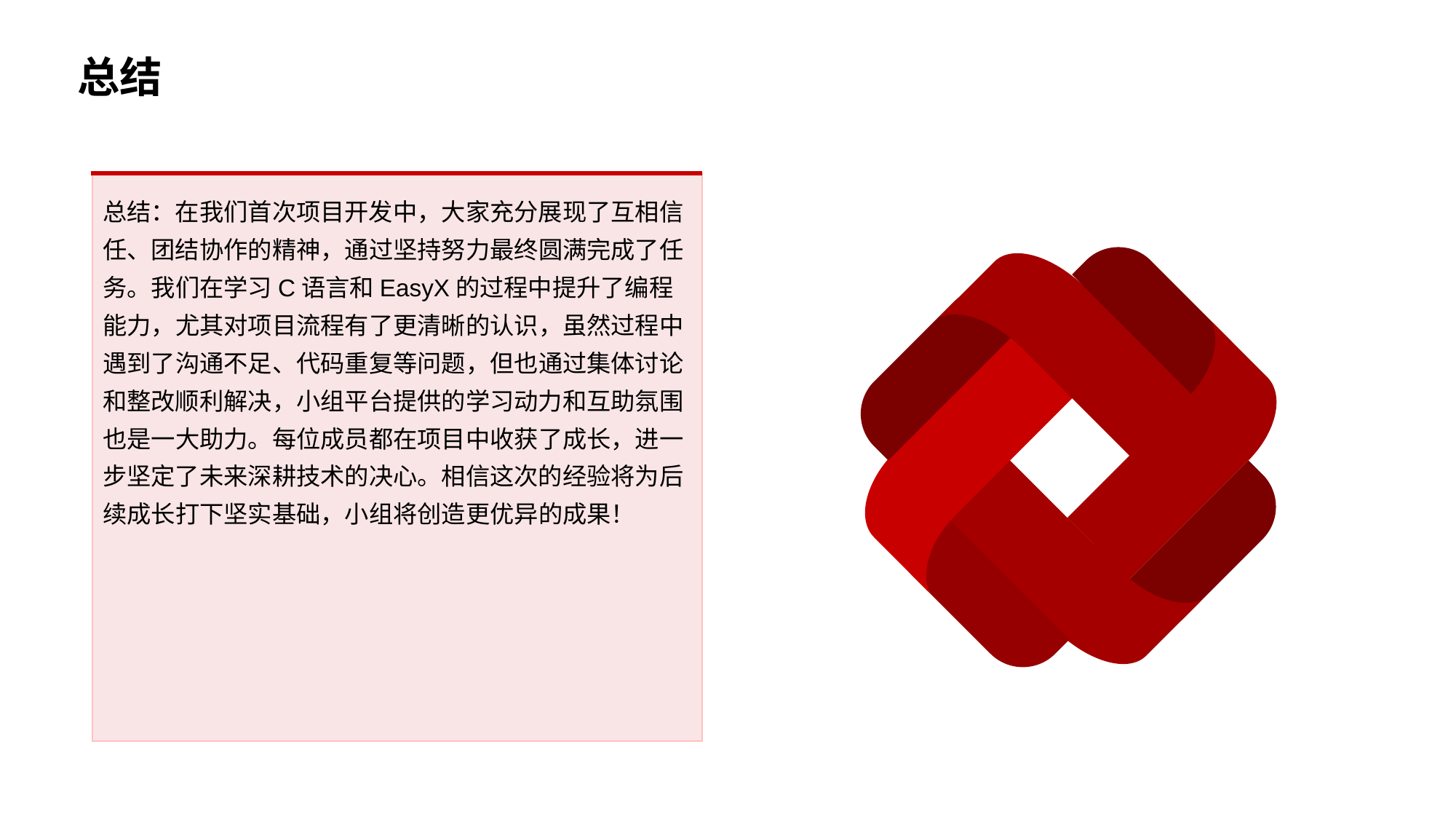

总结

总结：在我们首次项目开发中，大家充分展现了互相信任、团结协作的精神，通过坚持努力最终圆满完成了任务。我们在学习C语言和EasyX的过程中提升了编程能力，尤其对项目流程有了更清晰的认识，虽然过程中遇到了沟通不足、代码重复等问题，但也通过集体讨论和整改顺利解决，小组平台提供的学习动力和互助氛围也是一大助力。每位成员都在项目中收获了成长，进一步坚定了未来深耕技术的决心。相信这次的经验将为后续成长打下坚实基础，小组将创造更优异的成果！